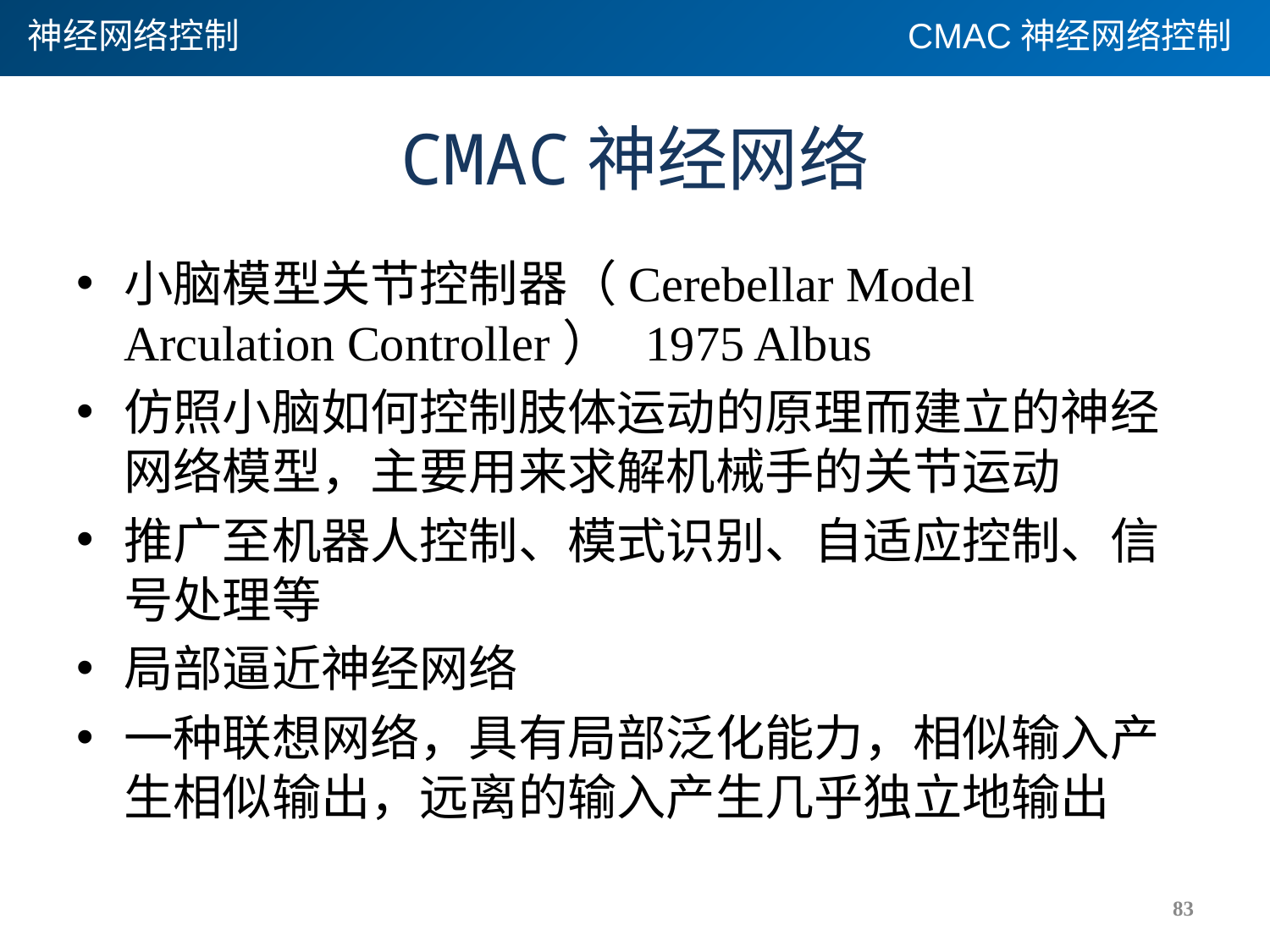

神经网络控制
CMAC神经网络控制
# CMAC神经网络
小脑模型关节控制器（Cerebellar Model Arculation Controller）  1975 Albus
仿照小脑如何控制肢体运动的原理而建立的神经网络模型，主要用来求解机械手的关节运动
推广至机器人控制、模式识别、自适应控制、信号处理等
局部逼近神经网络
一种联想网络，具有局部泛化能力，相似输入产生相似输出，远离的输入产生几乎独立地输出

83